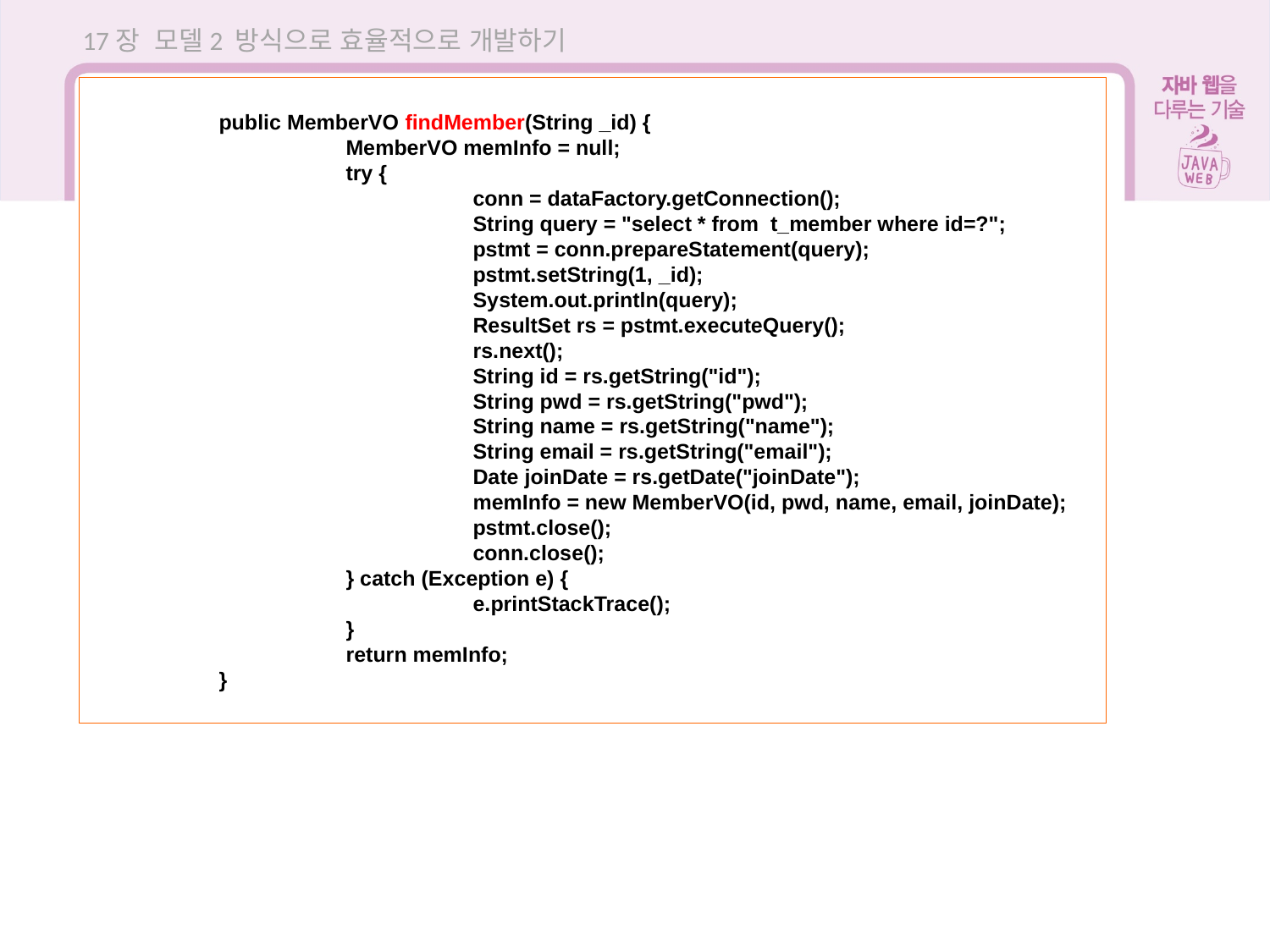

17장  모델2 방식으로 효율적으로 개발하기

	public MemberVO findMember(String _id) {
		MemberVO memInfo = null;
		try {
			conn = dataFactory.getConnection();
			String query = "select * from  t_member where id=?";
			pstmt = conn.prepareStatement(query);
			pstmt.setString(1, _id);
			System.out.println(query);
			ResultSet rs = pstmt.executeQuery();
			rs.next();
			String id = rs.getString("id");
			String pwd = rs.getString("pwd");
			String name = rs.getString("name");
			String email = rs.getString("email");
			Date joinDate = rs.getDate("joinDate");
			memInfo = new MemberVO(id, pwd, name, email, joinDate);
			pstmt.close();
			conn.close();
		} catch (Exception e) {
			e.printStackTrace();
		}
		return memInfo;
	}